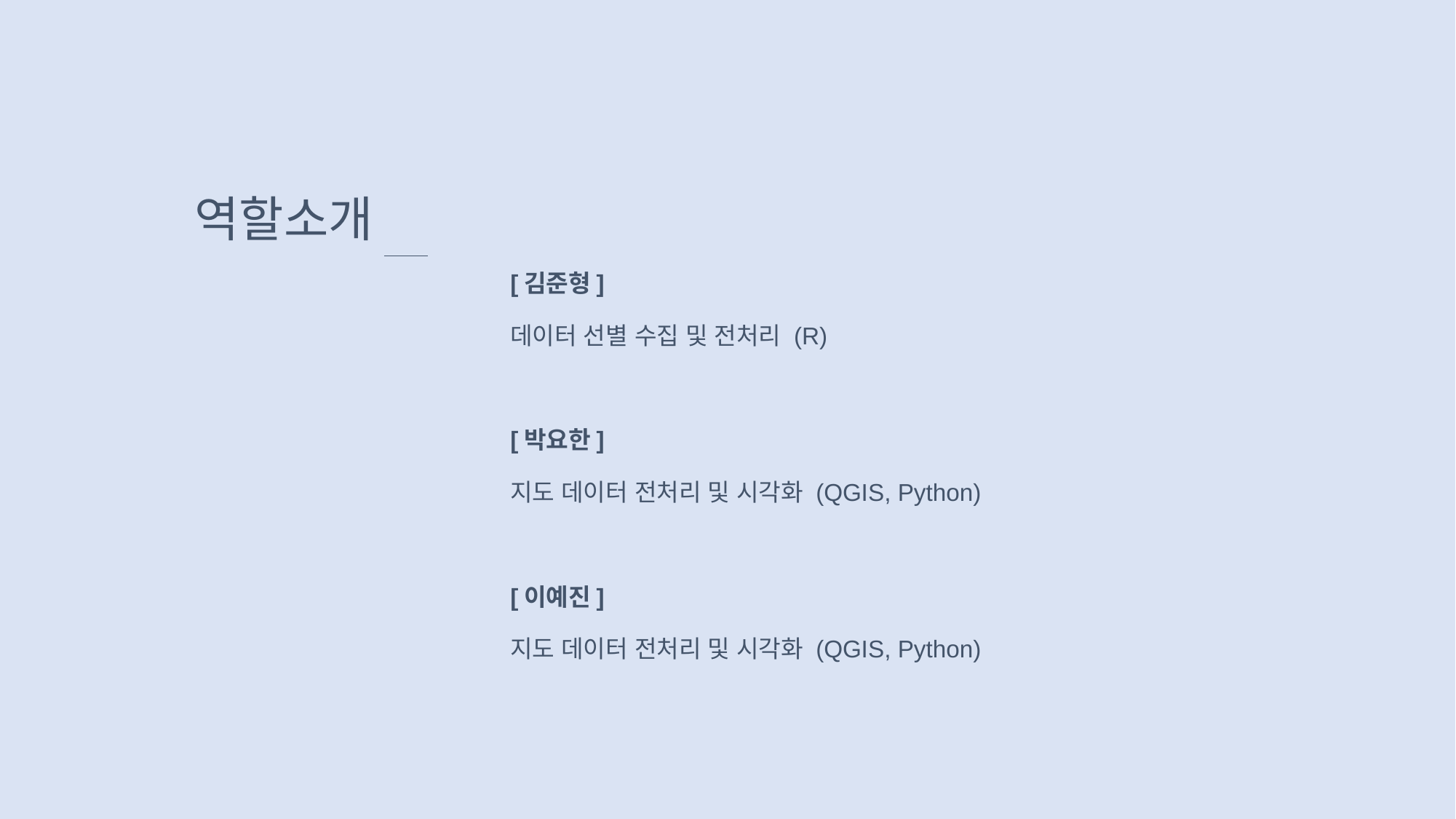

역할소개
[김준형]

데이터 선별 수집 및 전처리 (R)

[박요한]

지도 데이터 전처리 및 시각화 (QGIS, Python)

[이예진]

지도 데이터 전처리 및 시각화 (QGIS, Python)